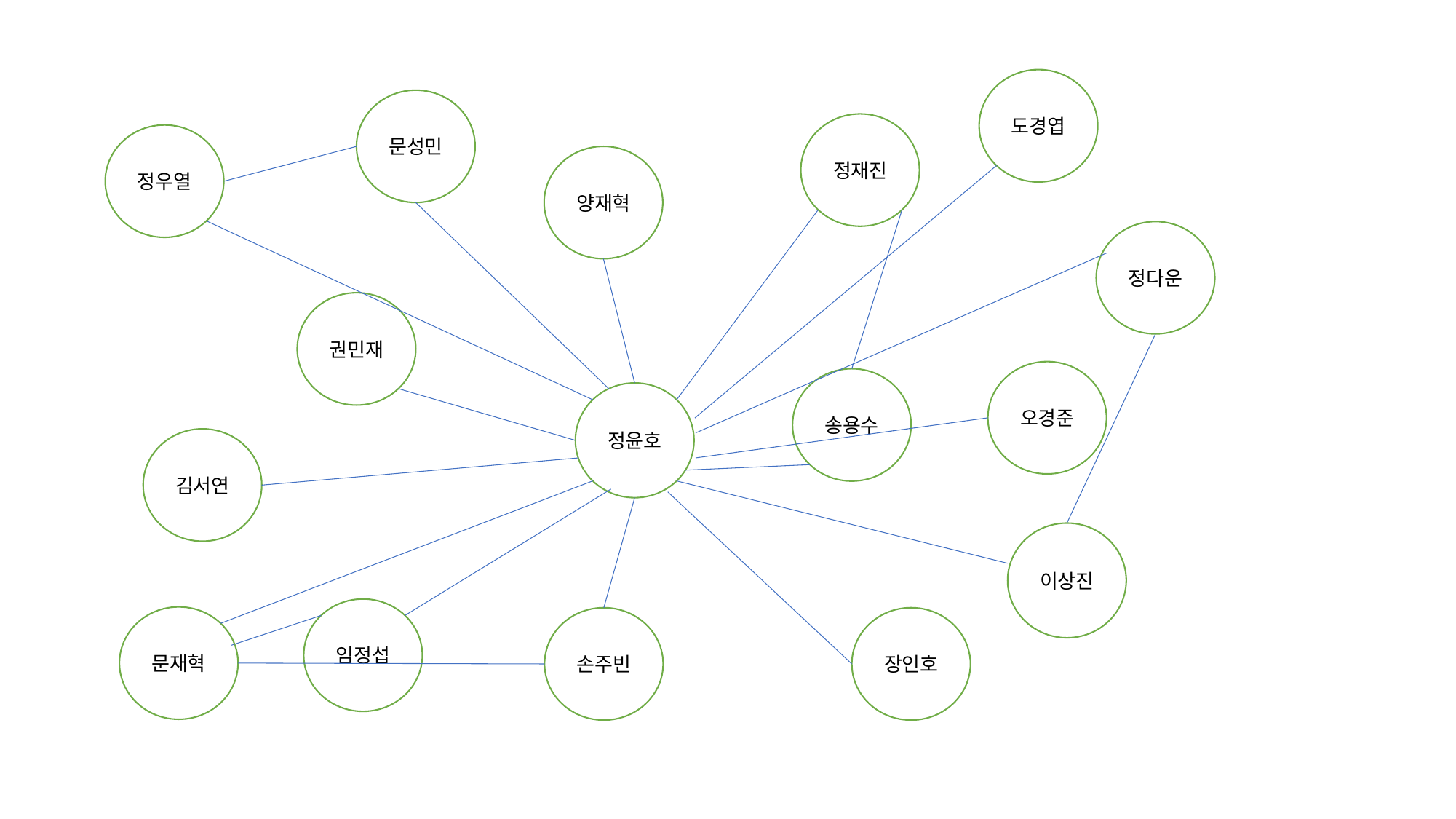

도경엽
문성민
정재진
정우열
양재혁
정다운
권민재
오경준
송용수
정윤호
김서연
이상진
임정섭
문재혁
손주빈
장인호